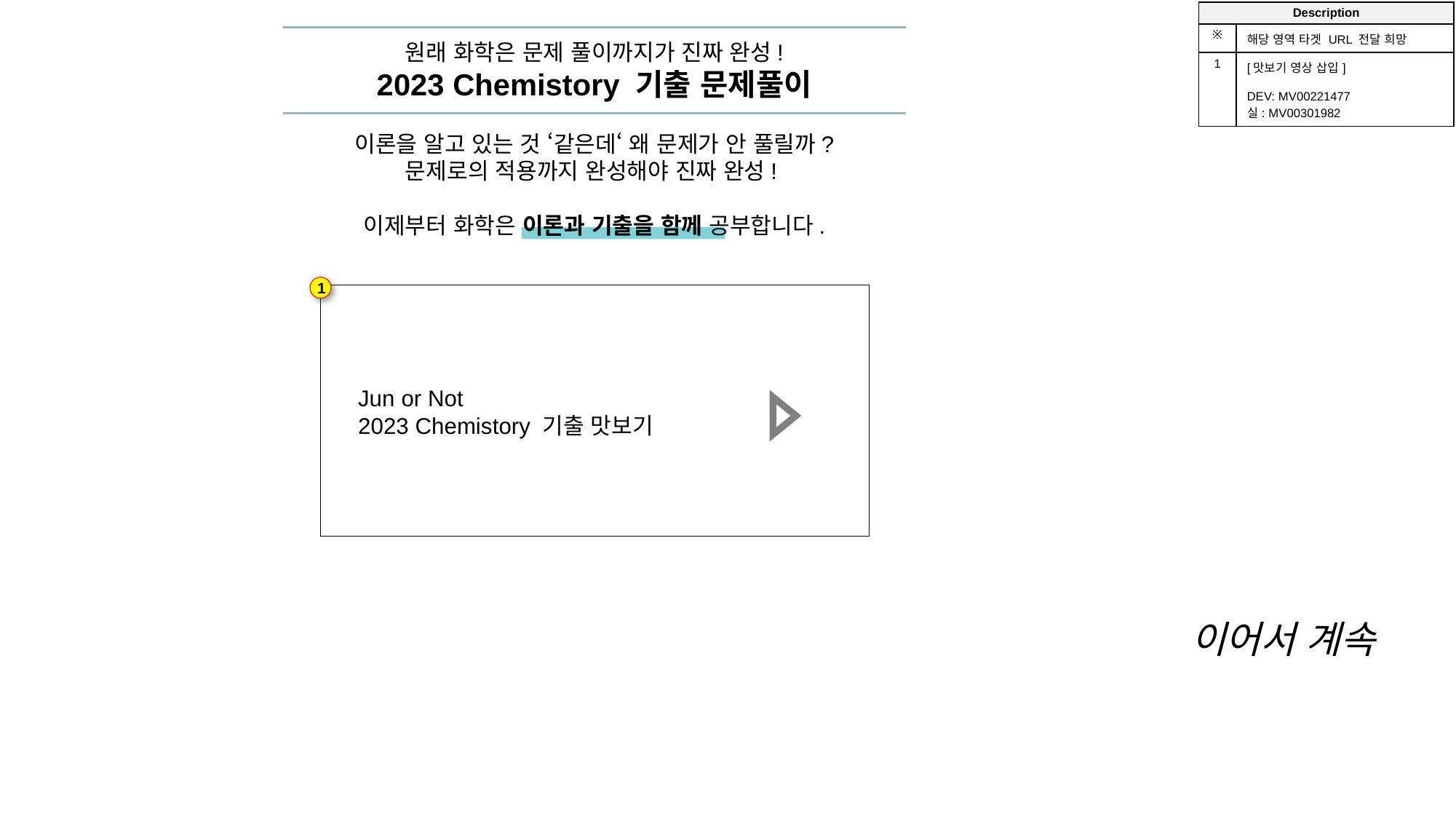

| Description |  |
| --- | --- |
| ※ | 해당 영역 타겟 URL 전달 희망 |
| 1 | [맛보기 영상 삽입] DEV: MV00221477 실: MV00301982 |
원래 화학은 문제 풀이까지가 진짜 완성!
2023 Chemistory 기출 문제풀이
이론을 알고 있는 것 ‘같은데‘ 왜 문제가 안 풀릴까?
문제로의 적용까지 완성해야 진짜 완성!

이제부터 화학은 이론과 기출을 함께 공부합니다.
1

Jun or Not
2023 Chemistory 기출 맛보기

이어서 계속